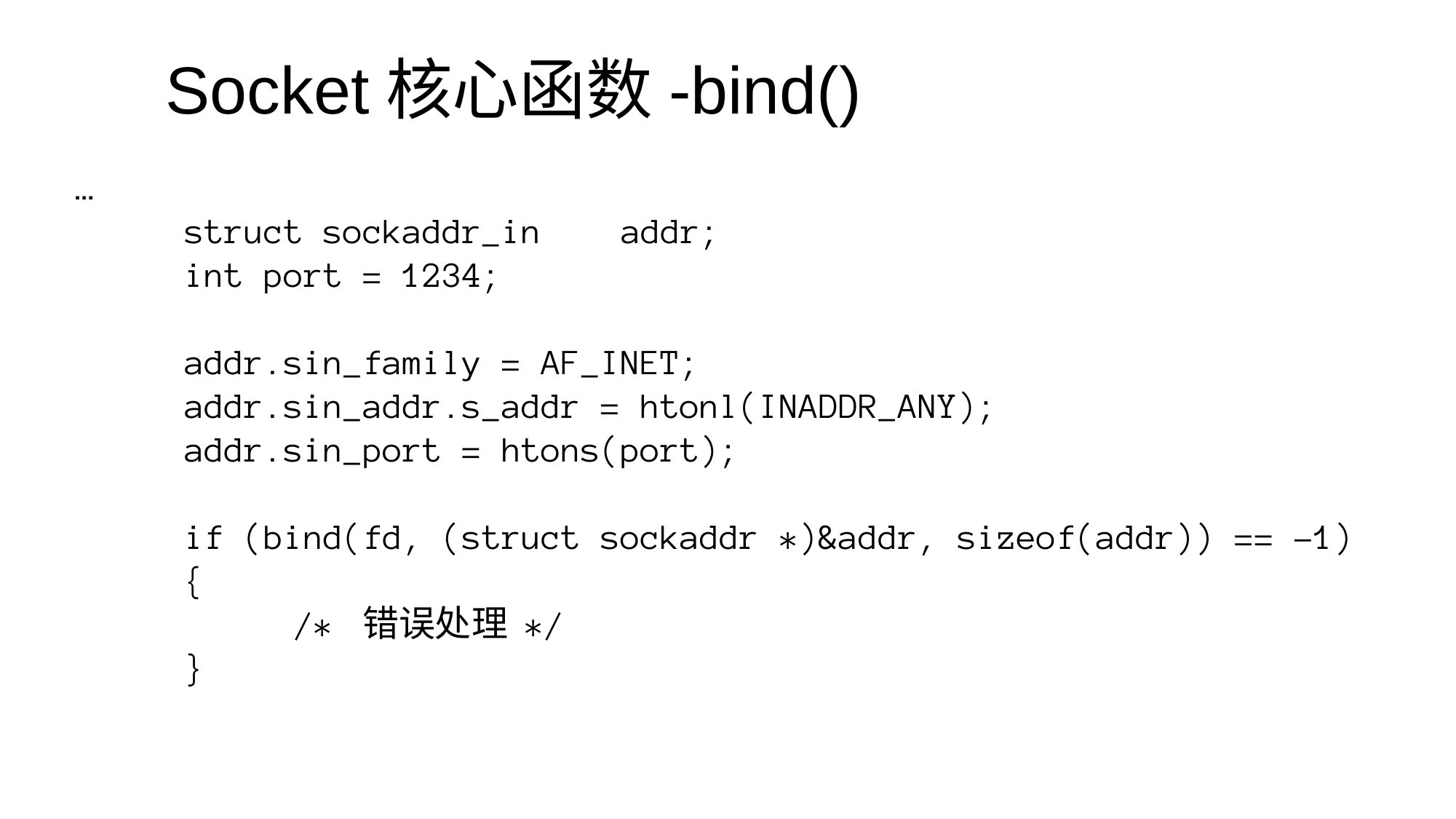

Socket核心函数-bind()
…
	struct sockaddr_in 	addr;
	int port = 1234;

	addr.sin_family = AF_INET;
	addr.sin_addr.s_addr = htonl(INADDR_ANY);
	addr.sin_port = htons(port);

	if (bind(fd, (struct sockaddr *)&addr, sizeof(addr)) == -1)
	{
		/* 错误处理 */
	}